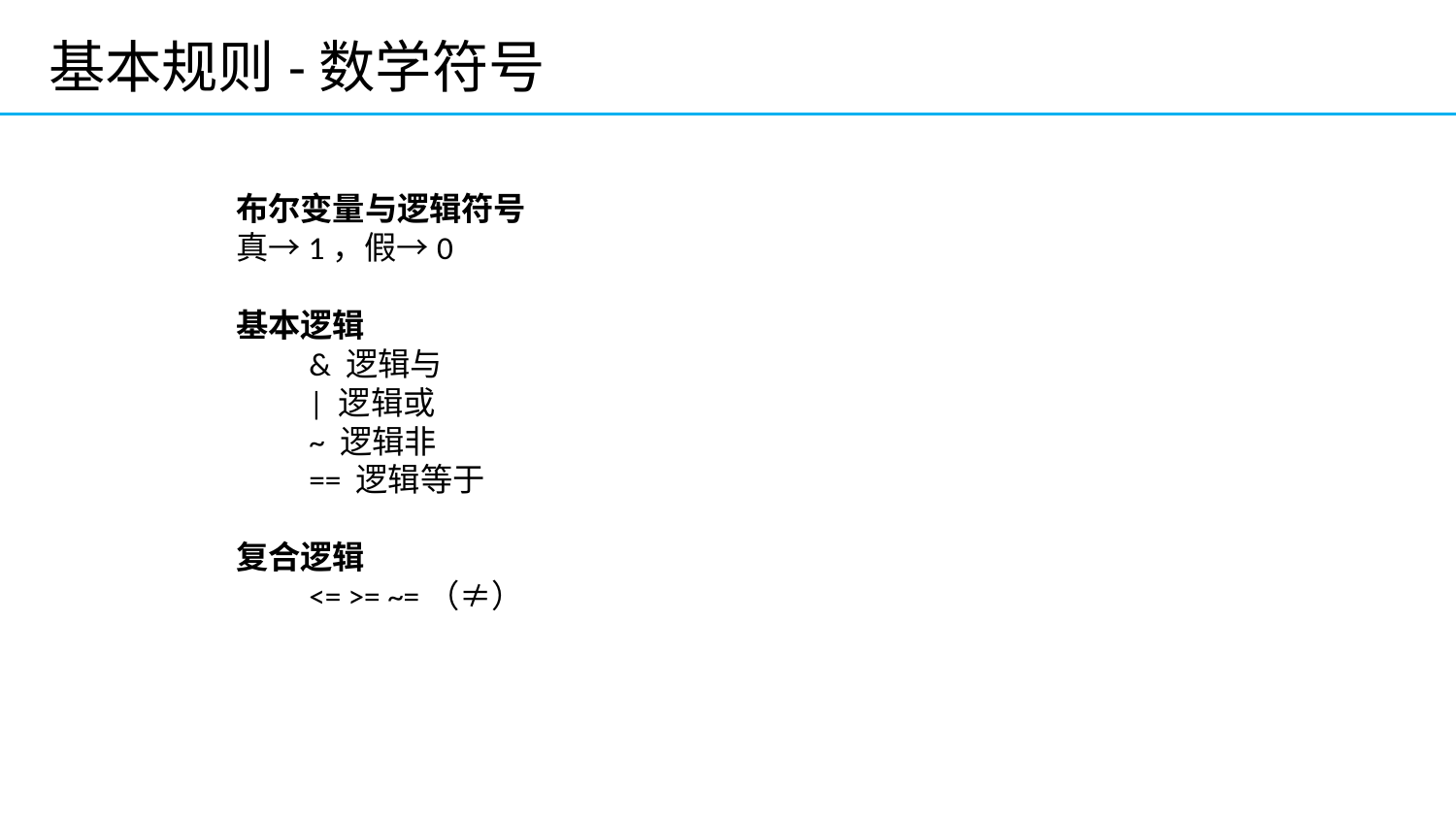

# 基本规则-数学符号
布尔变量与逻辑符号
真→1，假→0

基本逻辑
& 逻辑与
| 逻辑或
~ 逻辑非
== 逻辑等于

复合逻辑
<= >= ~=（≠）